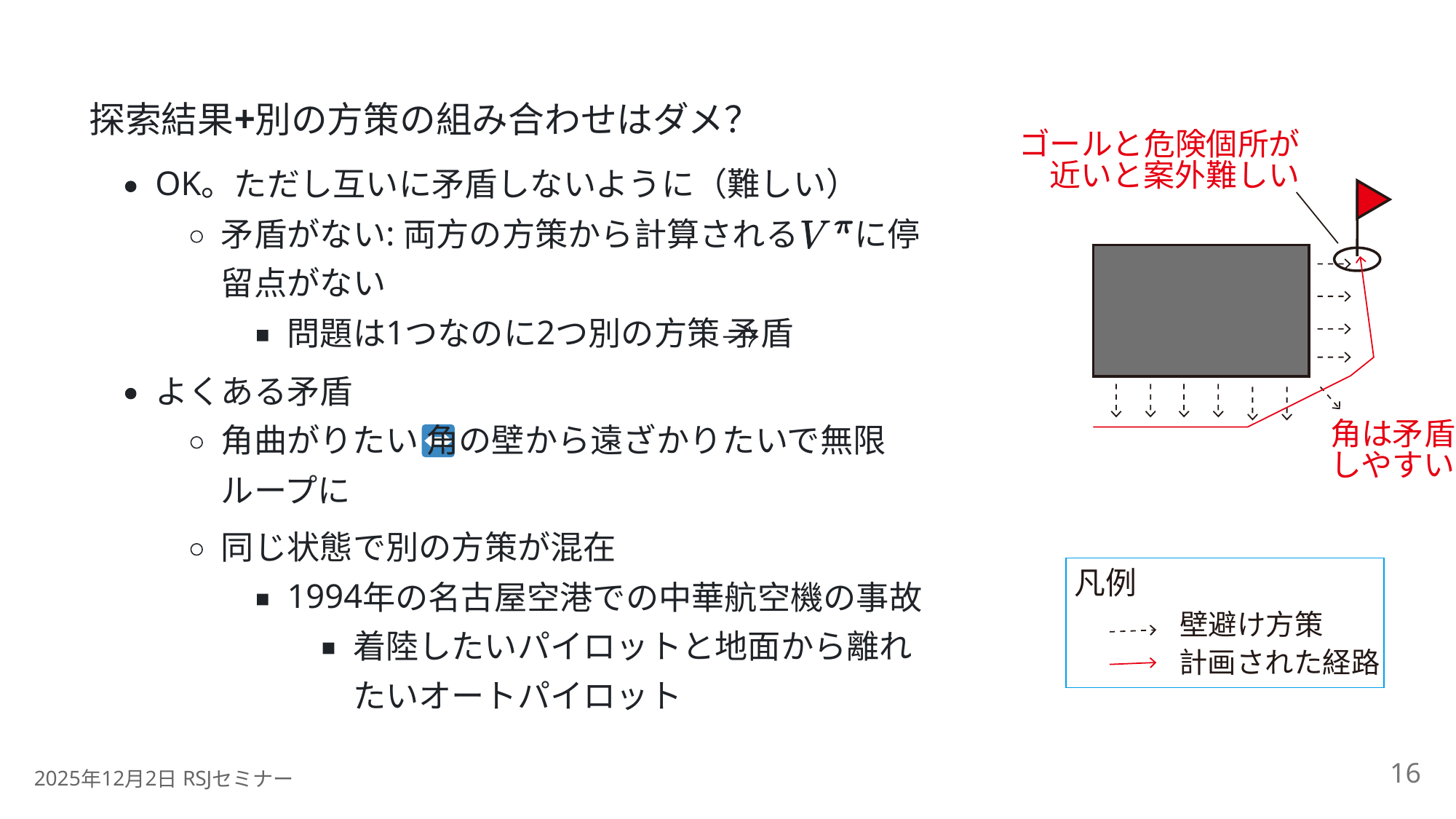

+
探索結果
別の方策の組み合わせはダメ？
ゴールと危険個所が
近いと案外難しい
OK
。ただし互いに矛盾しないように（難しい）

:
矛盾がない
両方の方策から計算される
に停

留点がない

1
2
問題は
つなのに
つ別の方策 矛盾

よくある矛盾

角は矛盾
角曲がりたい 角の壁から遠ざかりたいで無限

しやすい
ループに
同じ状態で別の方策が混在

凡例
1994
年の名古屋空港での中華航空機の事故

壁避け方策

着陸したいパイロットと地面から離れ

計画された経路

たいオートパイロット
16
2025
12
2
 RSJ
年
月
日
セミナー